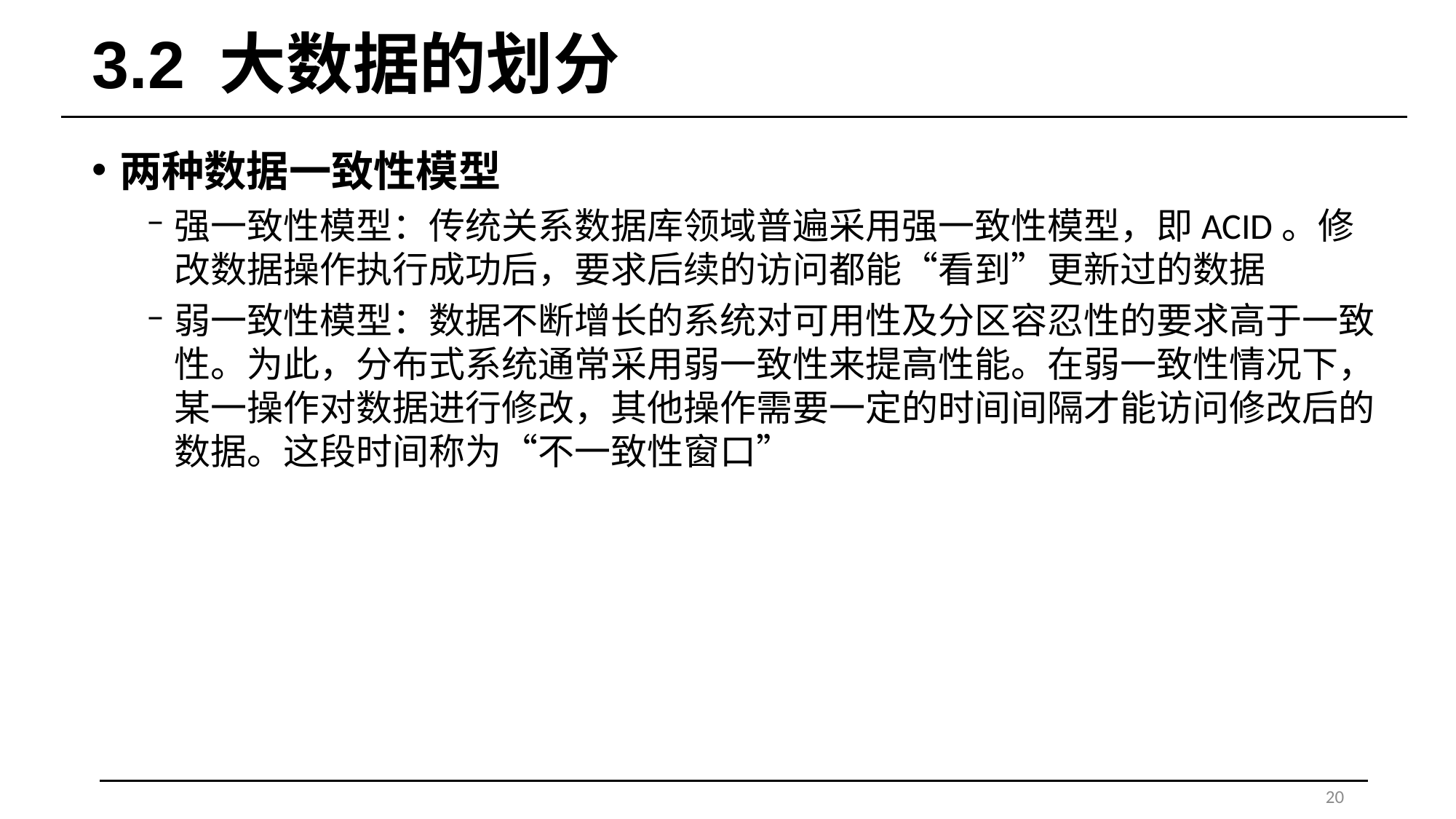

# 3.2 大数据的划分
两种数据一致性模型
强一致性模型：传统关系数据库领域普遍采用强一致性模型，即ACID。修改数据操作执行成功后，要求后续的访问都能“看到”更新过的数据
弱一致性模型：数据不断增长的系统对可用性及分区容忍性的要求高于一致性。为此，分布式系统通常采用弱一致性来提高性能。在弱一致性情况下，某一操作对数据进行修改，其他操作需要一定的时间间隔才能访问修改后的数据。这段时间称为“不一致性窗口”
20